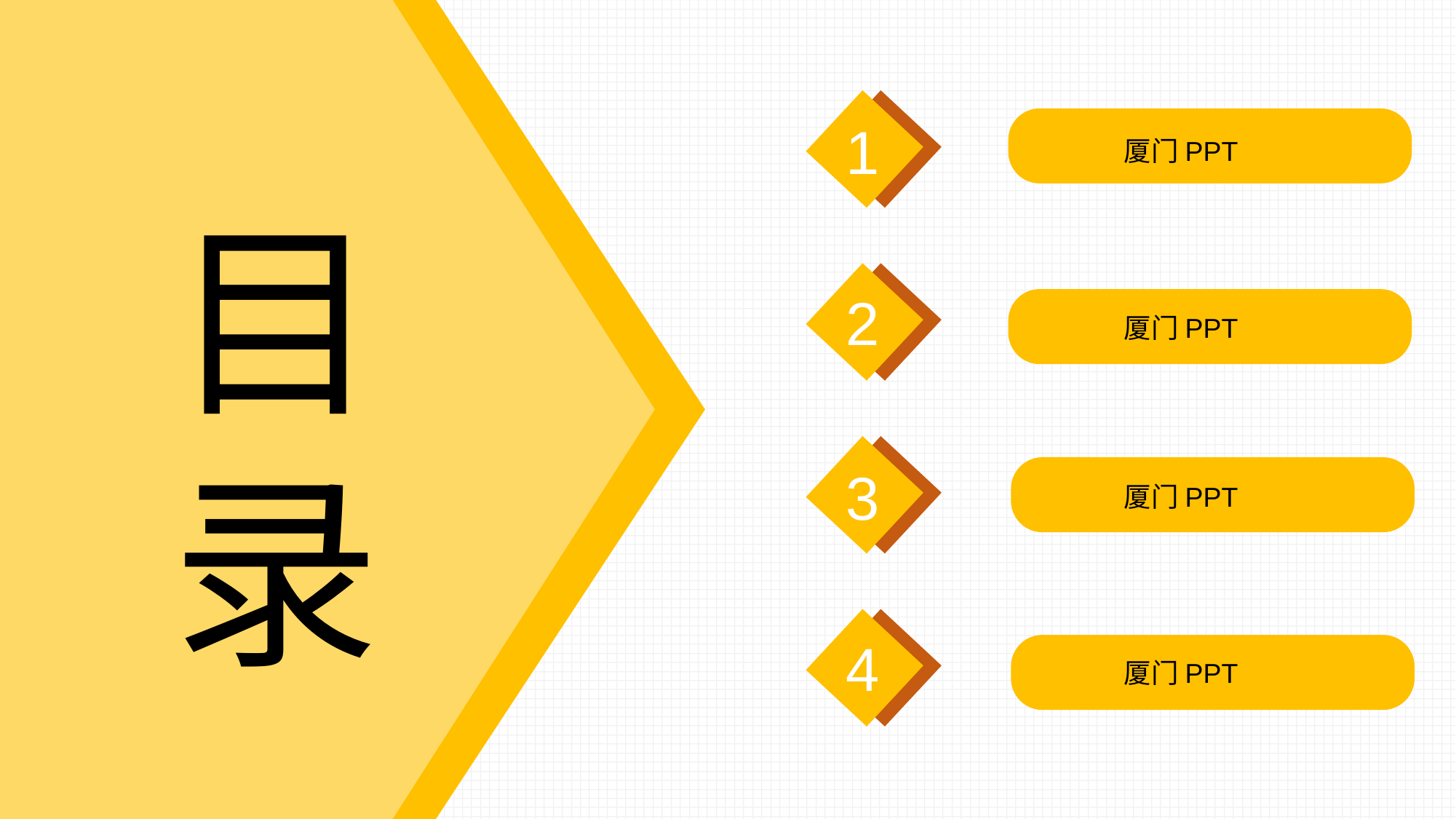

1
厦门PPT
目录
2

厦门PPT

3

厦门PPT
4

厦门PPT